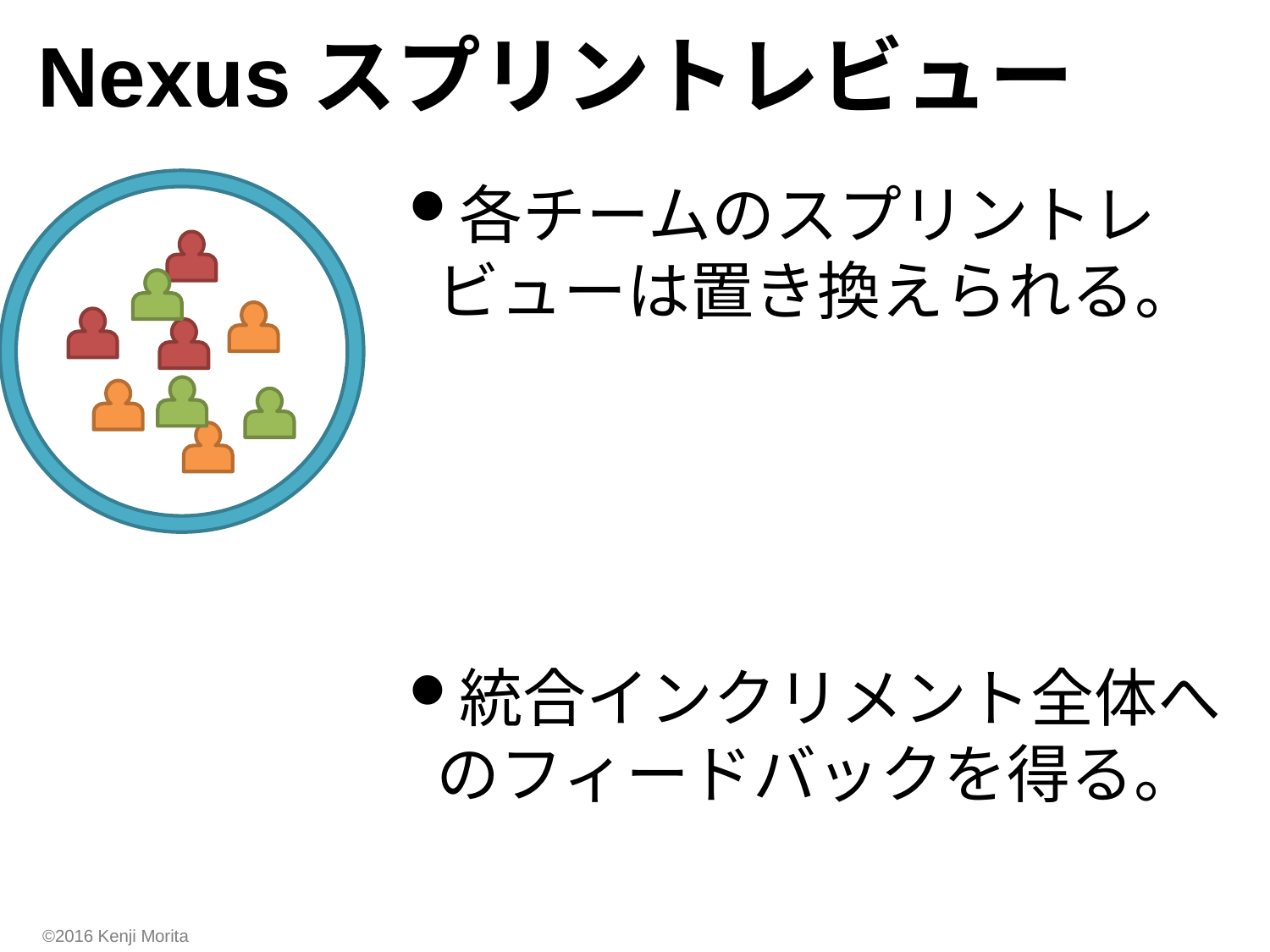

# Nexusスプリントレビュー

各チームのスプリントレビューは置き換えられる。

統合インクリメント全体へのフィードバックを得る。